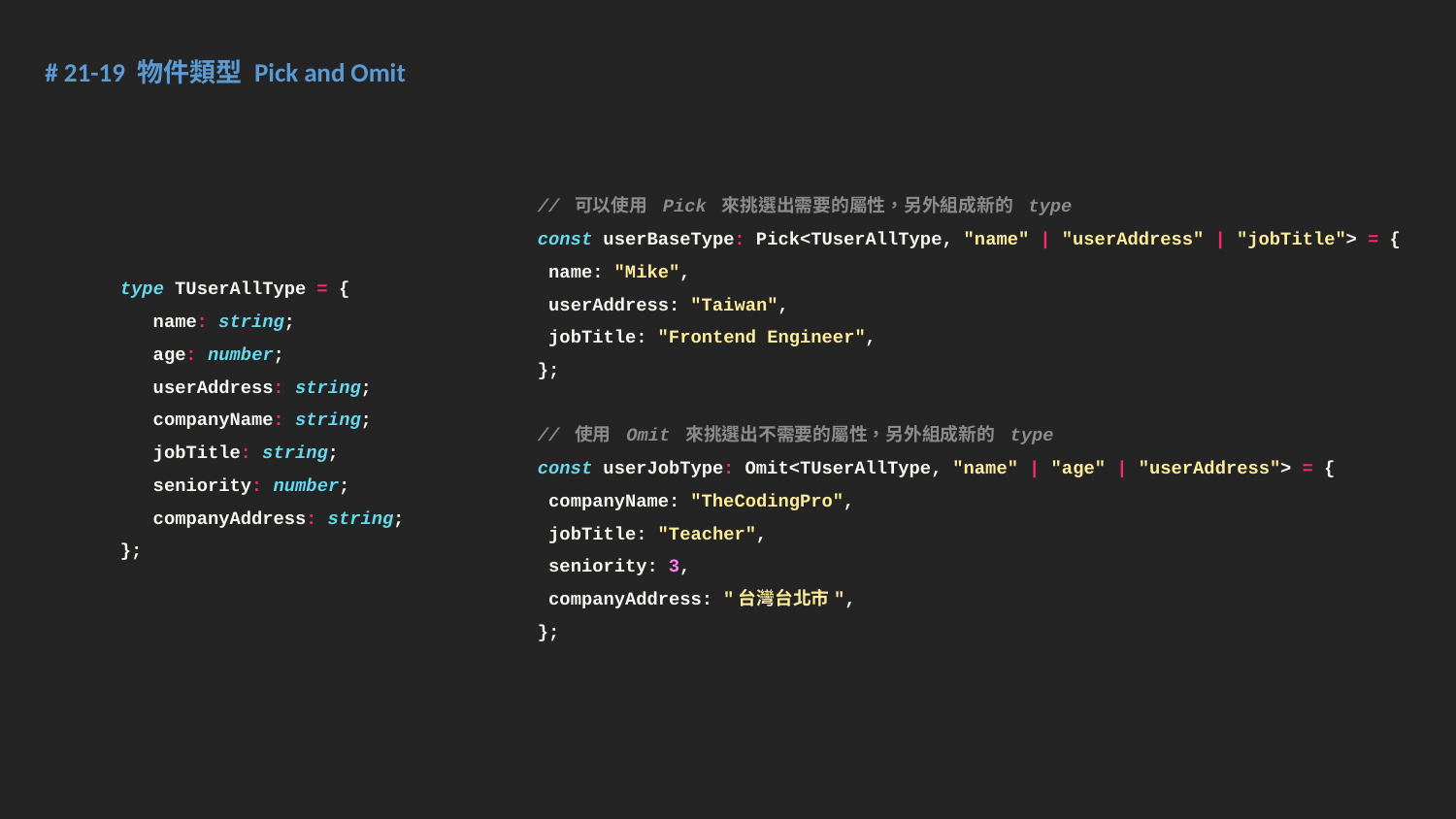

# 21-19 物件類型 Pick and Omit
// 可以使用 Pick 來挑選出需要的屬性，另外組成新的 type
const userBaseType: Pick<TUserAllType, "name" | "userAddress" | "jobTitle"> = {
 name: "Mike",
 userAddress: "Taiwan",
 jobTitle: "Frontend Engineer",
};

// 使用 Omit 來挑選出不需要的屬性，另外組成新的 type
const userJobType: Omit<TUserAllType, "name" | "age" | "userAddress"> = {
 companyName: "TheCodingPro",
 jobTitle: "Teacher",
 seniority: 3,
 companyAddress: "台灣台北市",
};
type TUserAllType = {
   name: string;
   age: number;
   userAddress: string;
   companyName: string;
   jobTitle: string;
   seniority: number;
   companyAddress: string;
};